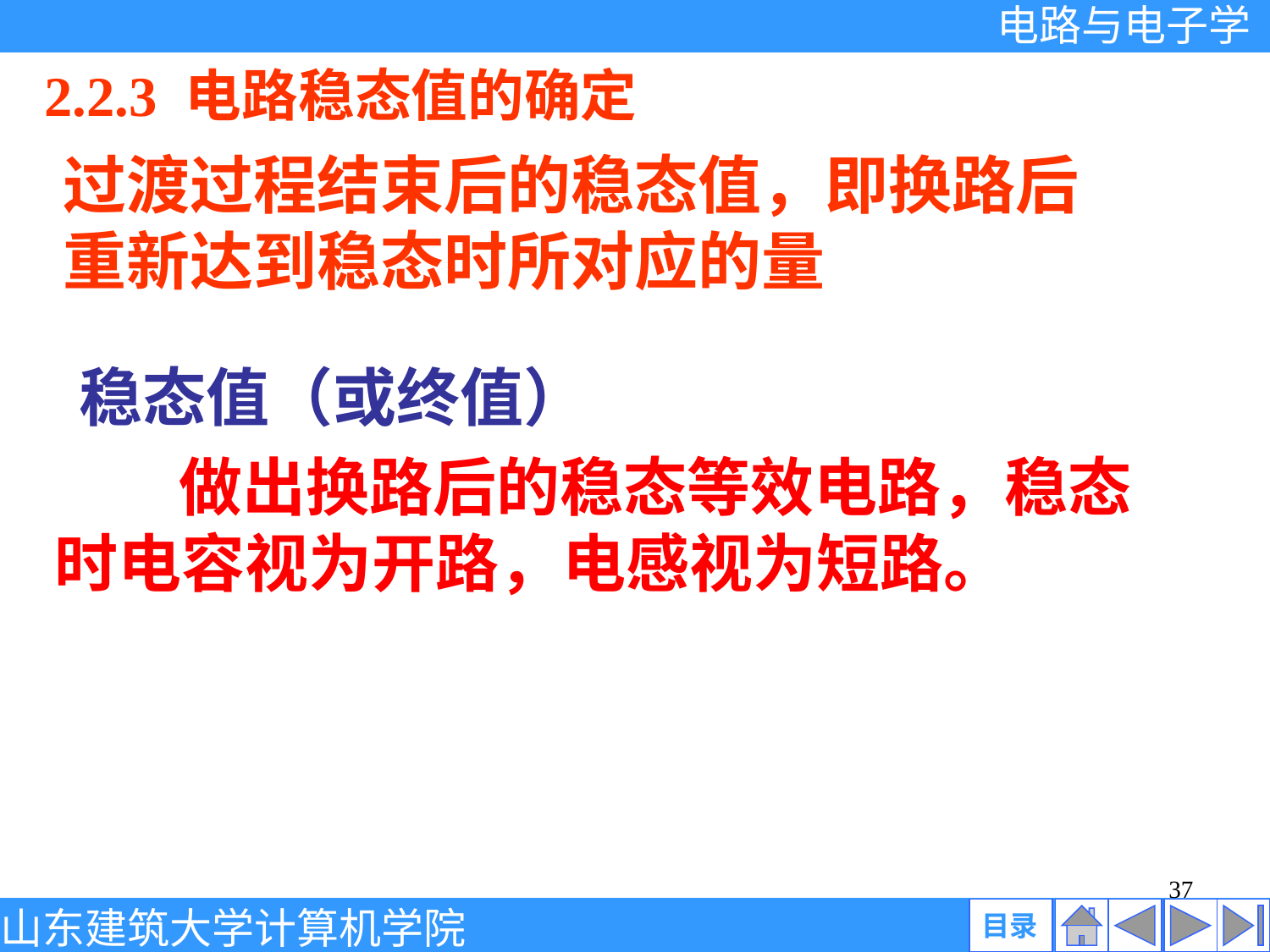

2.2.3 电路稳态值的确定
过渡过程结束后的稳态值，即换路后重新达到稳态时所对应的量

稳态值（或终值）
          做出换路后的稳态等效电路，稳态时电容视为开路，电感视为短路。
37